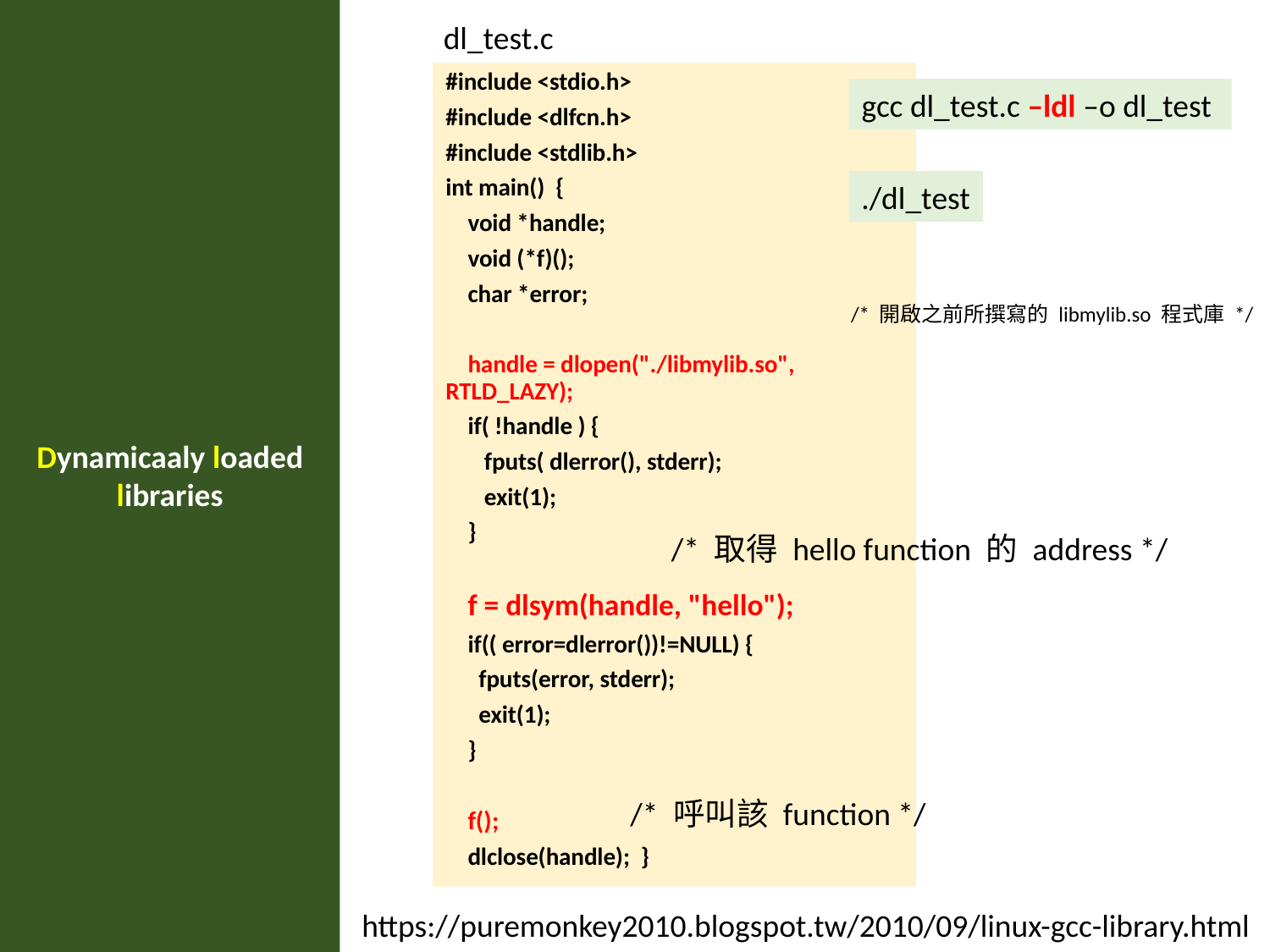

Dynamicaaly loaded libraries
dl_test.c
#include <stdio.h>
#include <dlfcn.h>
#include <stdlib.h>
int main()  {
    void *handle;
    void (*f)();
    char *error;

    handle = dlopen("./libmylib.so", RTLD_LAZY);
    if( !handle ) {
       fputs( dlerror(), stderr);
       exit(1);
    }

    f = dlsym(handle, "hello");
    if(( error=dlerror())!=NULL) {
      fputs(error, stderr);
      exit(1);
    }

    f();
    dlclose(handle);  }
gcc dl_test.c –ldl –o dl_test
./dl_test
 /* 開啟之前所撰寫的 libmylib.so 程式庫 */
 /* 取得 hello function 的 address */
/* 呼叫該 function */
https://puremonkey2010.blogspot.tw/2010/09/linux-gcc-library.html